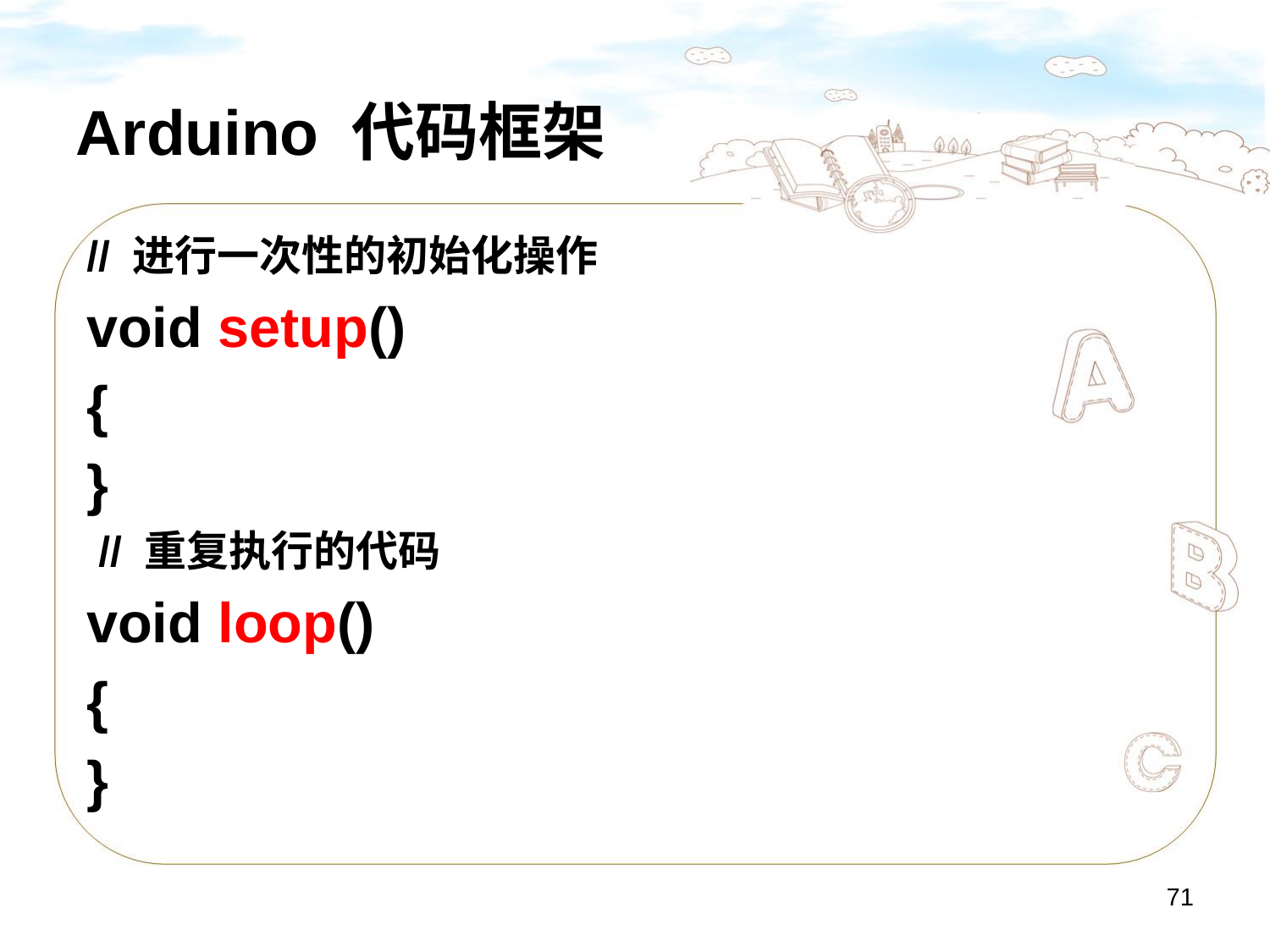

# Arduino 代码框架
// 进行一次性的初始化操作
void setup()
{
}
 // 重复执行的代码
void loop()
{
}

71